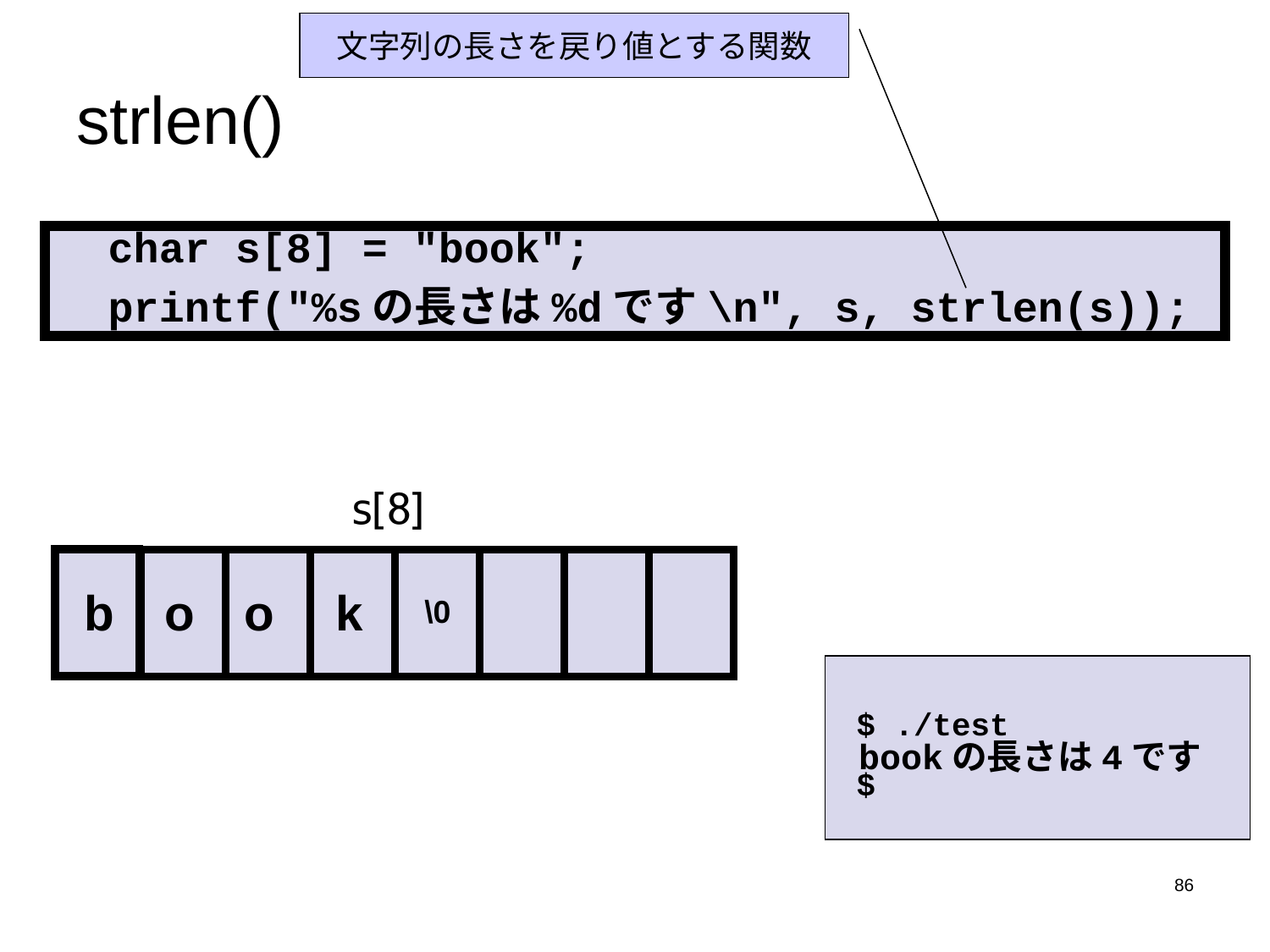

文字列の長さを戻り値とする関数
# strlen()
  char s[8] = "book";
  printf("%sの長さは%dです\n", s, strlen(s));
s[8]

b
o
o
k
\0

 $ ./test
 bookの長さは4です
 $

86